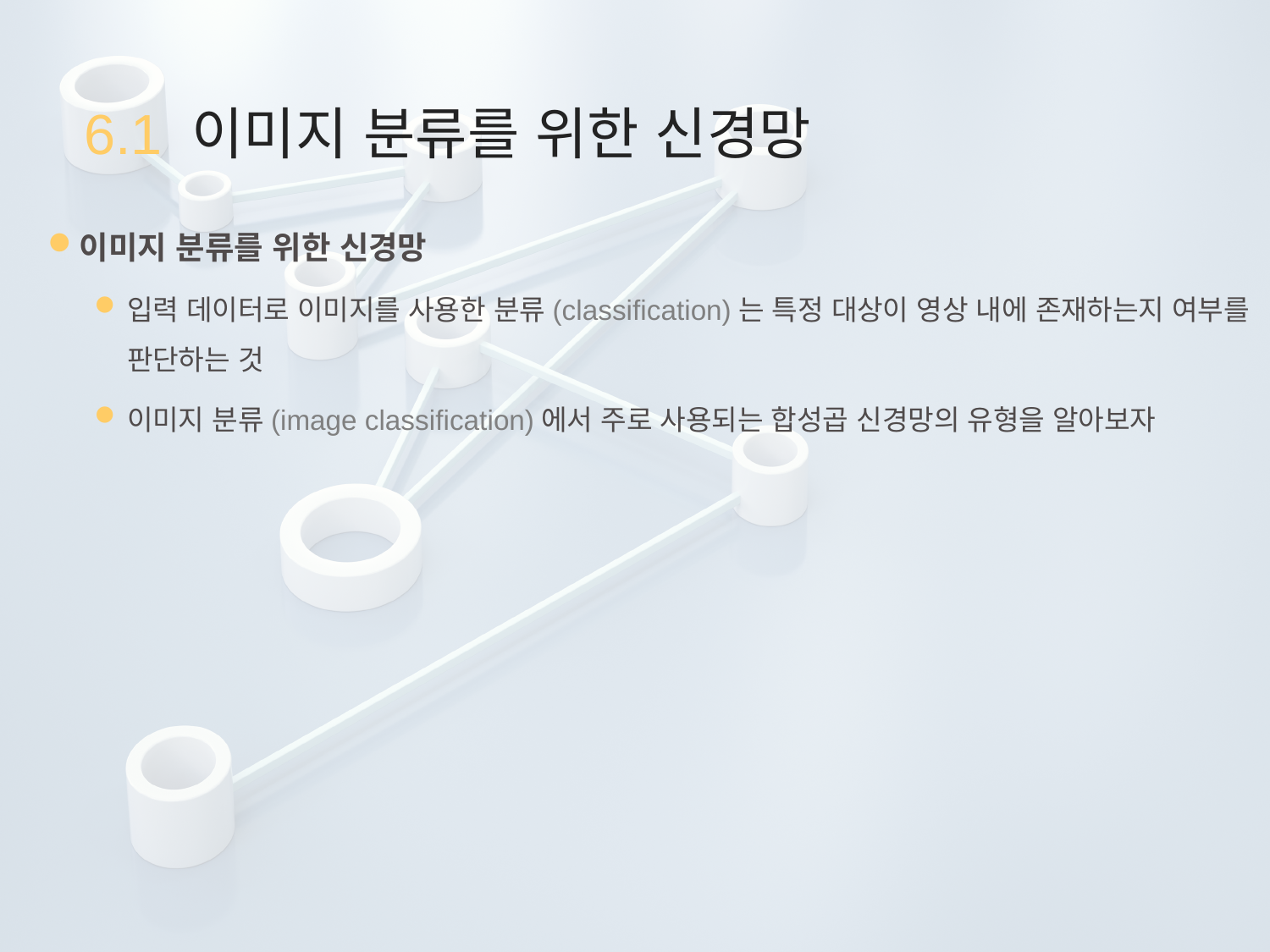

# 6.1 이미지 분류를 위한 신경망
이미지 분류를 위한 신경망
입력 데이터로 이미지를 사용한 분류(classification)는 특정 대상이 영상 내에 존재하는지 여부를 판단하는 것
이미지 분류(image classification)에서 주로 사용되는 합성곱 신경망의 유형을 알아보자